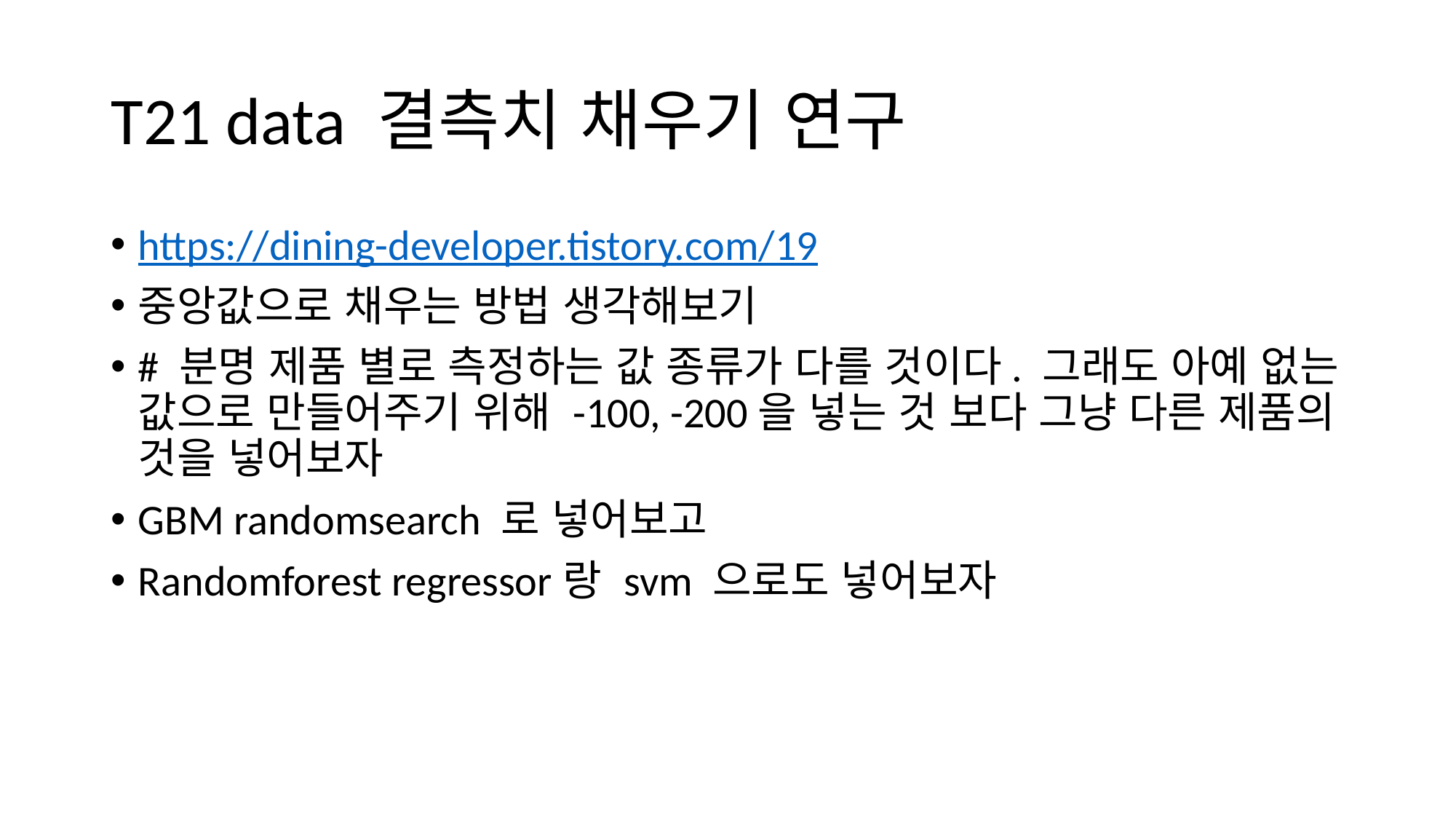

# T21 data 결측치 채우기 연구
https://dining-developer.tistory.com/19
중앙값으로 채우는 방법 생각해보기
# 분명 제품 별로 측정하는 값 종류가 다를 것이다. 그래도 아예 없는 값으로 만들어주기 위해 -100, -200을 넣는 것 보다 그냥 다른 제품의 것을 넣어보자
GBM randomsearch 로 넣어보고
Randomforest regressor랑 svm 으로도 넣어보자